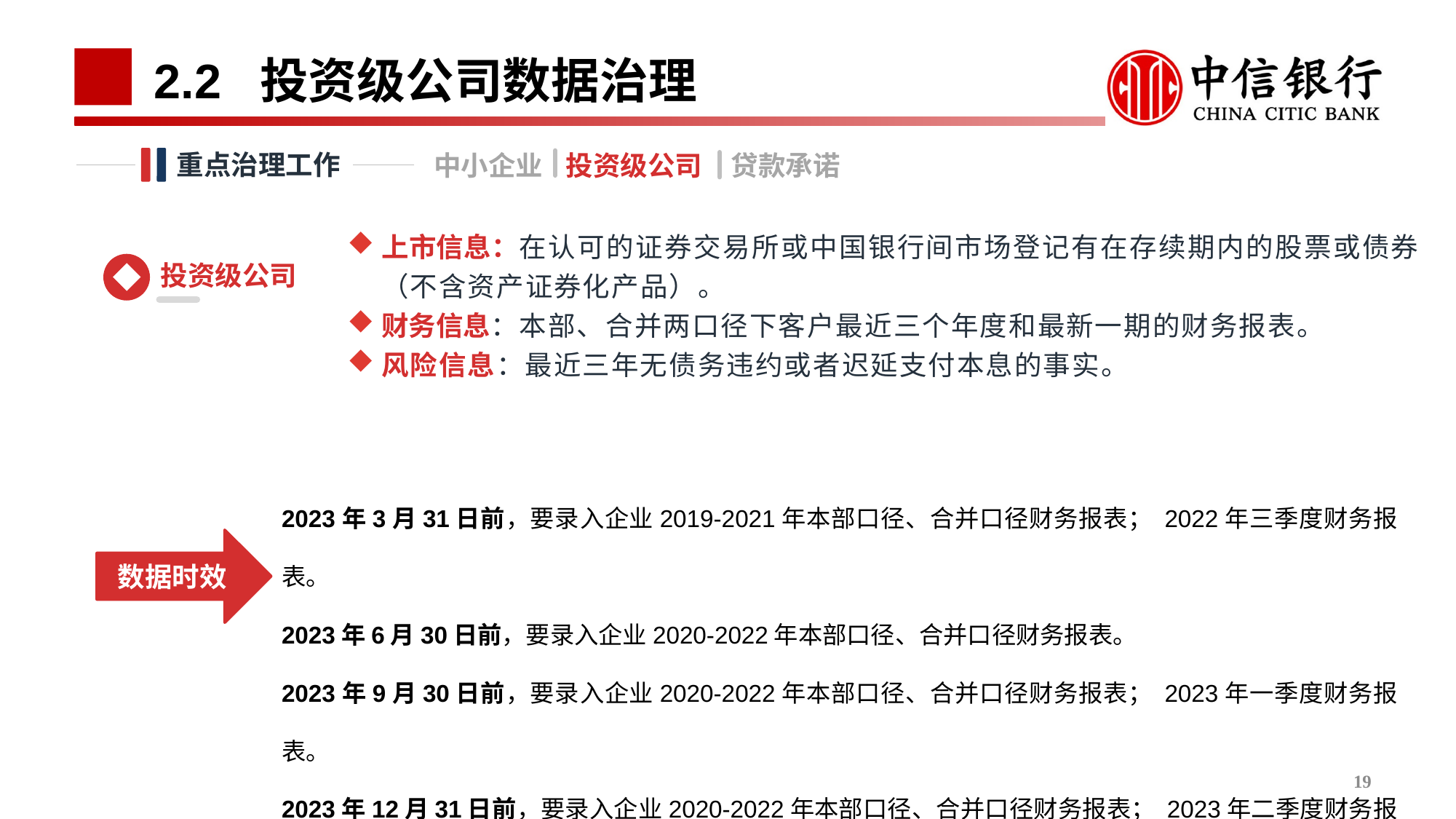

# 2.2  投资级公司数据治理
重点治理工作
中小企业
贷款承诺
投资级公司

上市信息：在认可的证券交易所或中国银行间市场登记有在存续期内的股票或债券（不含资产证券化产品）。
财务信息：本部、合并两口径下客户最近三个年度和最新一期的财务报表。
风险信息：最近三年无债务违约或者迟延支付本息的事实。
投资级公司

2023年3月31日前，要录入企业2019-2021年本部口径、合并口径财务报表； 2022年三季度财务报表。
2023年6月30日前，要录入企业2020-2022年本部口径、合并口径财务报表。
2023年9月30日前，要录入企业2020-2022年本部口径、合并口径财务报表； 2023年一季度财务报表。
2023年12月31日前，要录入企业2020-2022年本部口径、合并口径财务报表； 2023年二季度财务报表。
数据时效
19